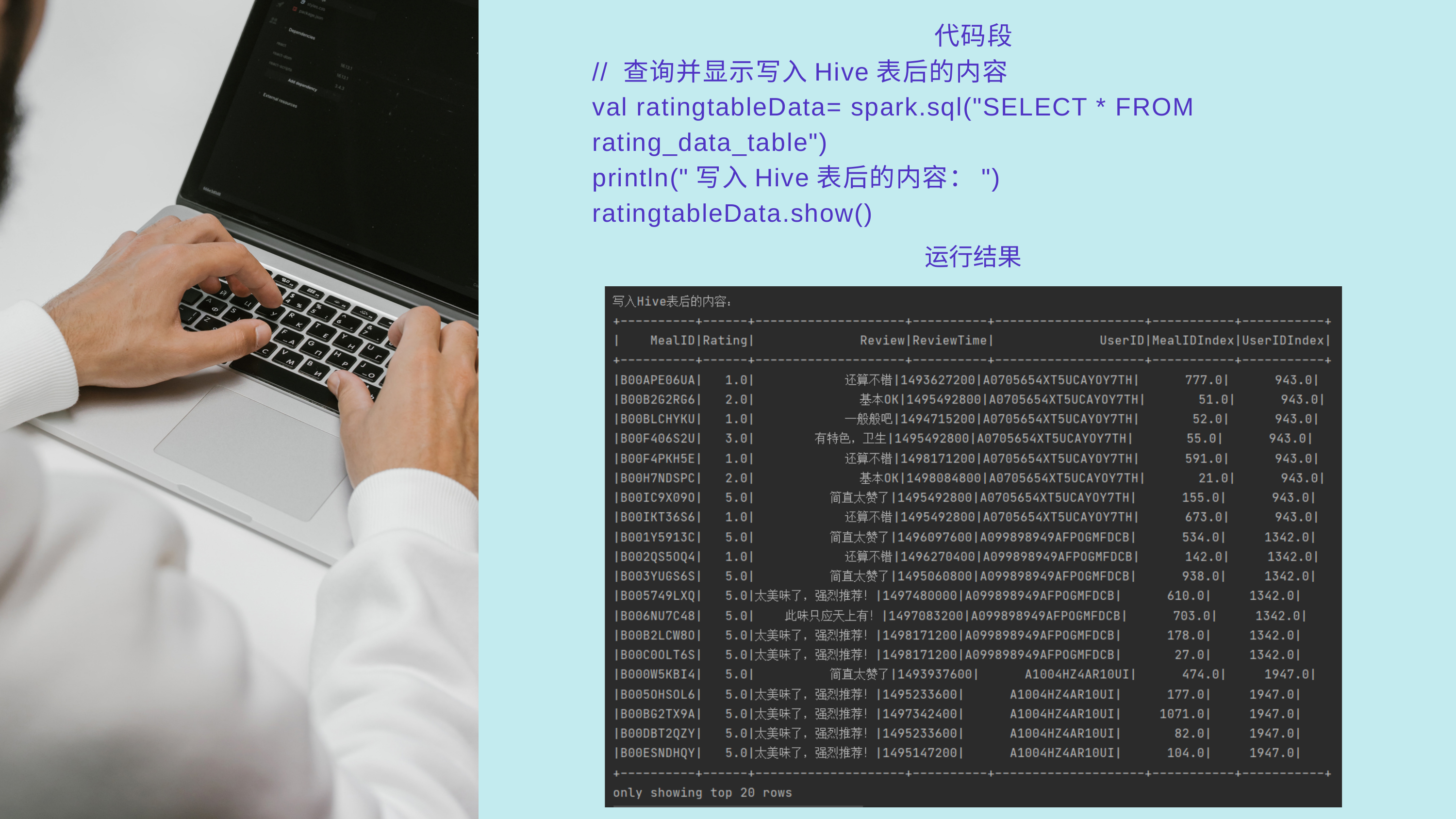

代码段
// 查询并显示写入Hive表后的内容
val ratingtableData= spark.sql("SELECT * FROM rating_data_table")
println("写入Hive表后的内容：")
ratingtableData.show()
运行结果